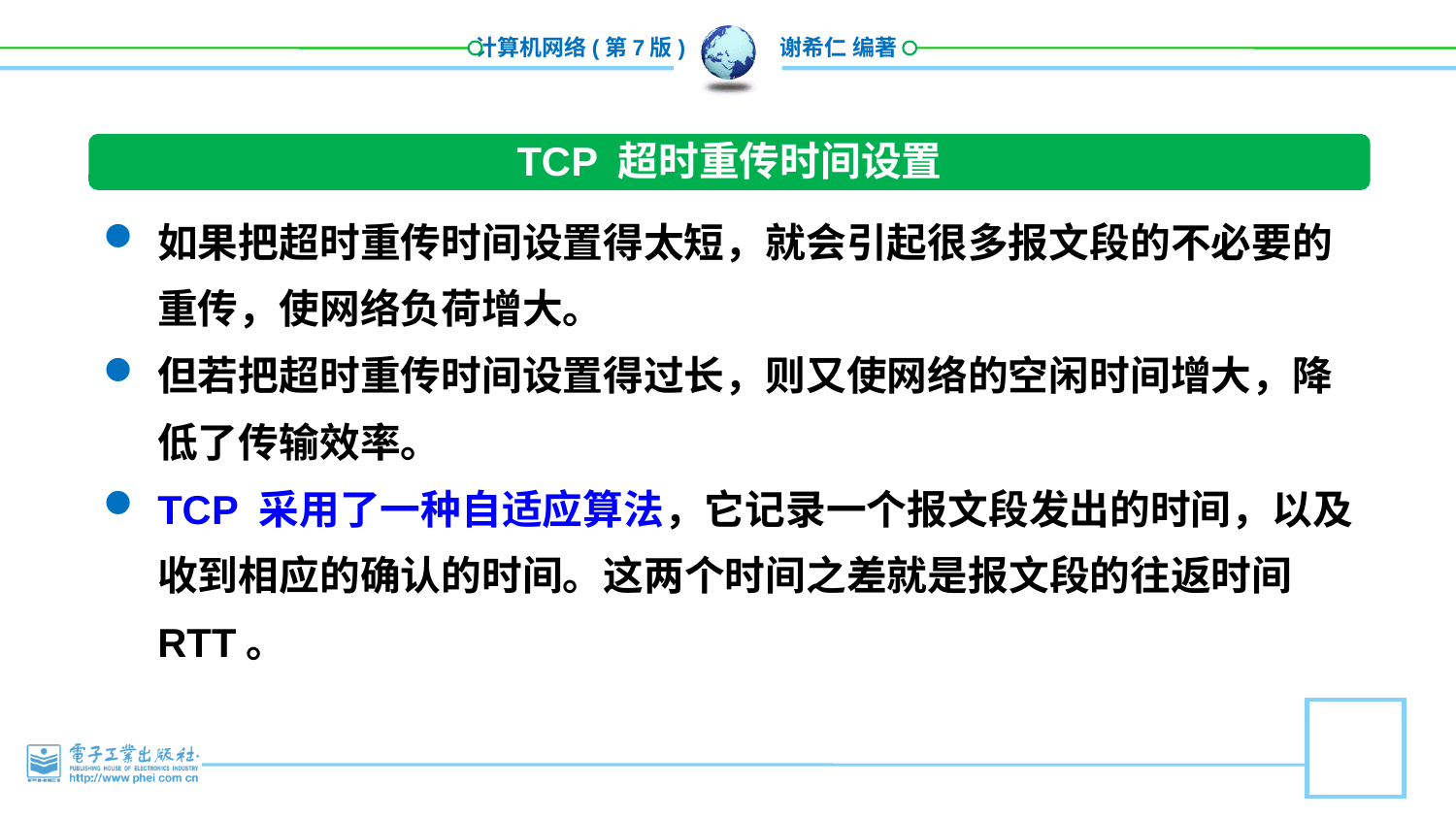

TCP 超时重传时间设置

如果把超时重传时间设置得太短，就会引起很多报文段的不必要的重传，使网络负荷增大。
但若把超时重传时间设置得过长，则又使网络的空闲时间增大，降低了传输效率。
TCP 采用了一种自适应算法，它记录一个报文段发出的时间，以及收到相应的确认的时间。这两个时间之差就是报文段的往返时间 RTT。